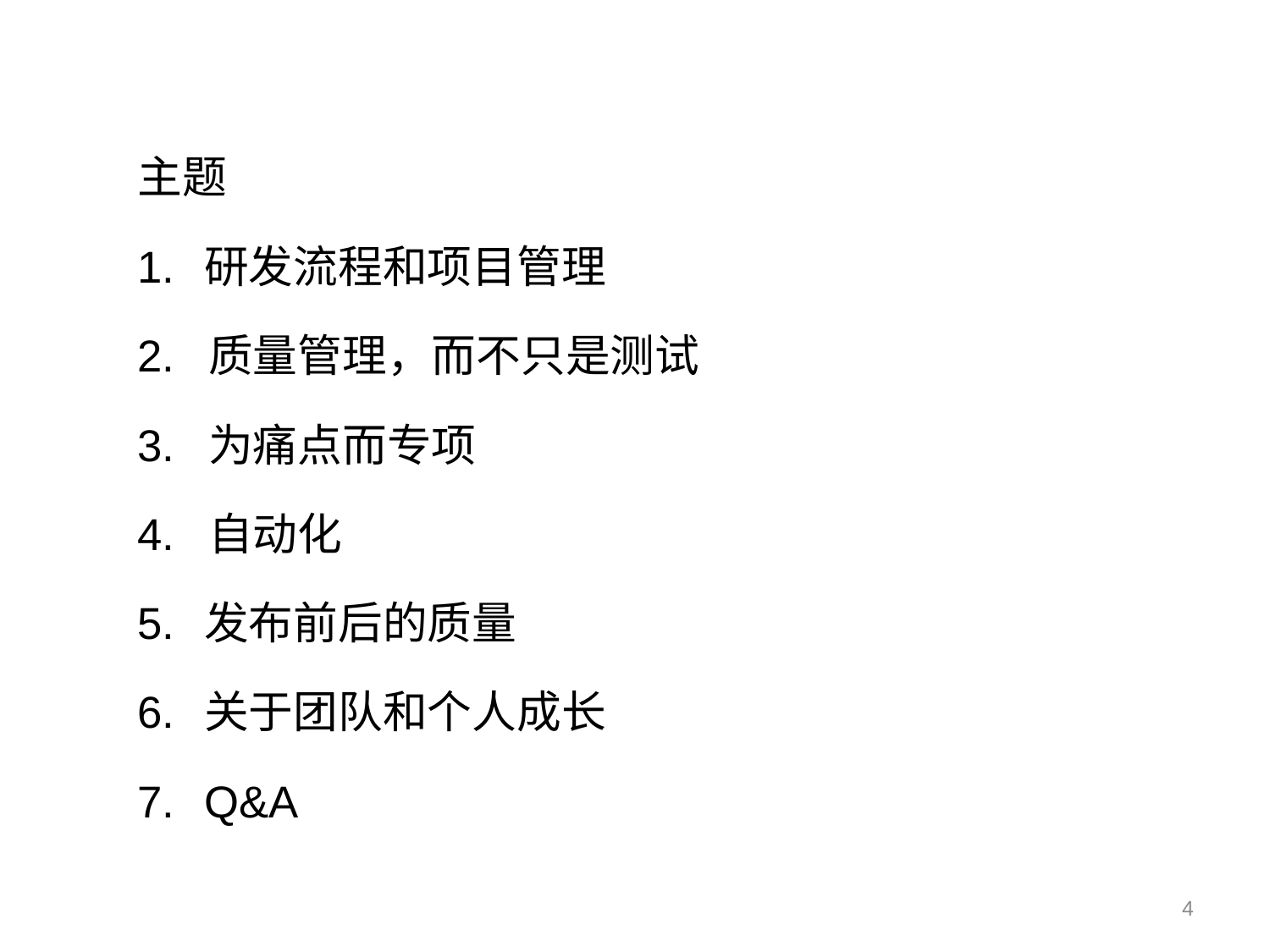

主题
研发流程和项目管理
2.  质量管理，而不只是测试
3.  为痛点而专项
4.  自动化
发布前后的质量
关于团队和个人成长
Q&A
4